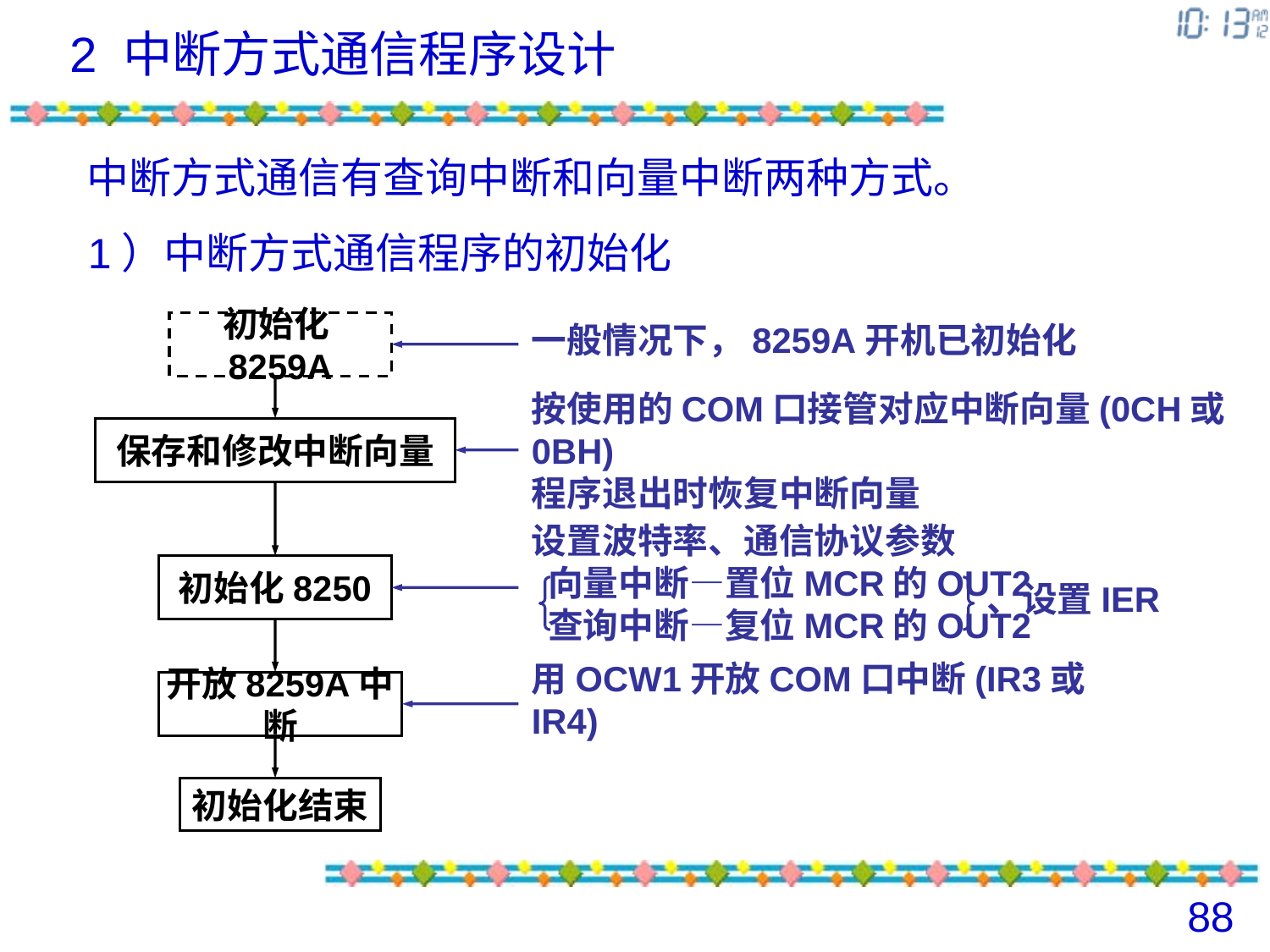

2 中断方式通信程序设计
中断方式通信有查询中断和向量中断两种方式。
1）中断方式通信程序的初始化
初始化8259A
一般情况下，8259A开机已初始化

按使用的COM口接管对应中断向量(0CH或0BH)
程序退出时恢复中断向量
保存和修改中断向量

设置波特率、通信协议参数
 向量中断—置位MCR的OUT2
 查询中断—复位MCR的OUT2
初始化8250

、设置IER

开放8259A中断
用OCW1开放COM口中断(IR3或IR4)

初始化结束